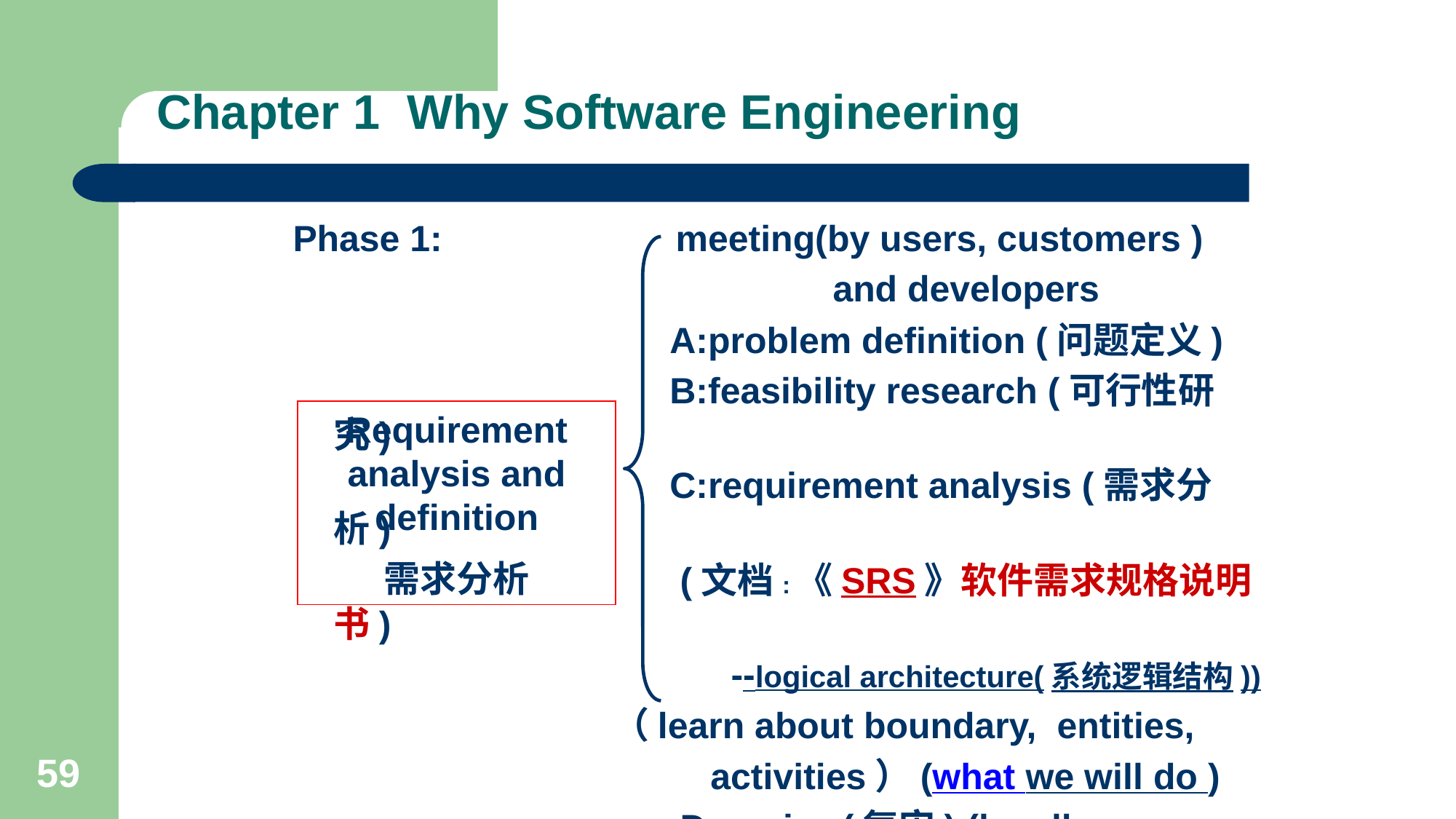

# Chapter 1  Why Software Engineering
Phase 1:                       meeting(by users, customers )
                                                     and developers
                                     A:problem definition (问题定义)
                                     B:feasibility research (可行性研究)
                                     C:requirement analysis (需求分析)
                                      (文档:《SRS》软件需求规格说明书)
                                           --logical architecture(系统逻辑结构))
                                      （learn about boundary,  entities,
                                         activities）(what we will do )
                                      D: review(复审) (by all anticipants)

Requirement analysis and definition
需求分析
59